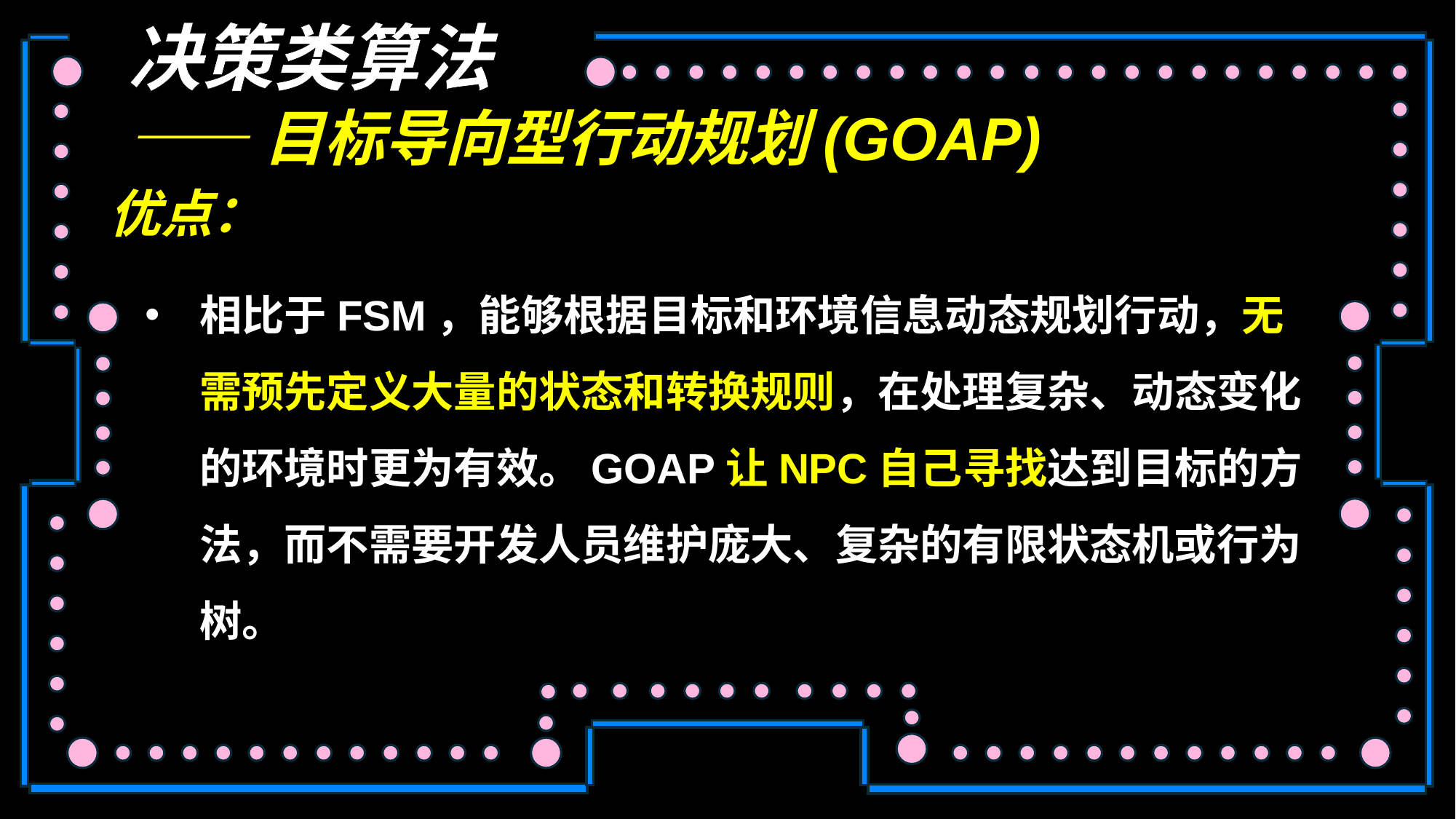

决策类算法

——目标导向型行动规划(GOAP)

优点：

相比于FSM，能够根据目标和环境信息动态规划行动，无需预先定义大量的状态和转换规则，在处理复杂、动态变化的环境时更为有效。GOAP让NPC自己寻找达到目标的方法，而不需要开发人员维护庞大、复杂的有限状态机或行为树。